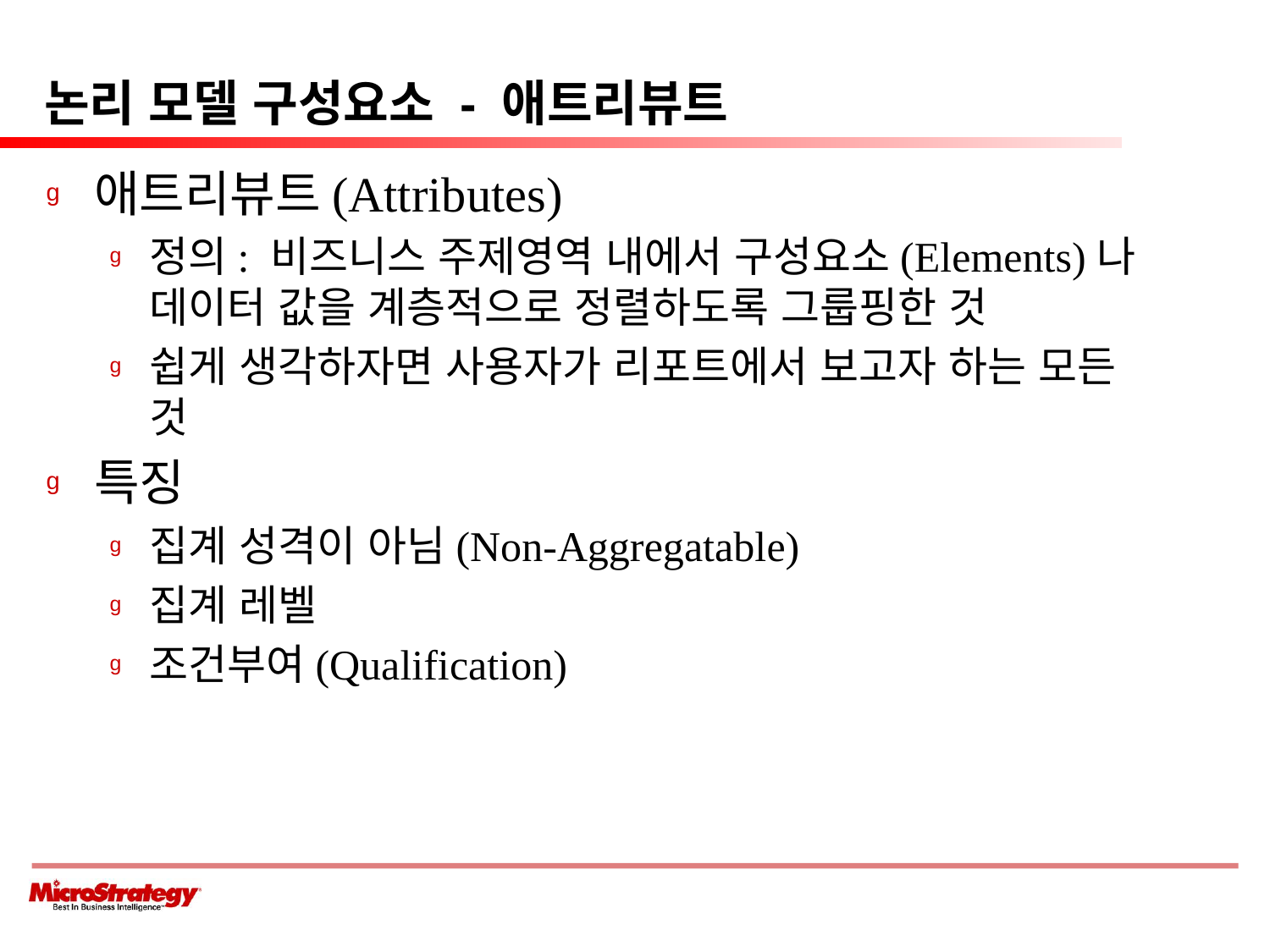

# 논리 모델 구성요소 - 애트리뷰트
애트리뷰트(Attributes)
정의: 비즈니스 주제영역 내에서 구성요소(Elements)나 데이터 값을 계층적으로 정렬하도록 그룹핑한 것
쉽게 생각하자면 사용자가 리포트에서 보고자 하는 모든 것
특징
집계 성격이 아님(Non-Aggregatable)
집계 레벨
조건부여(Qualification)